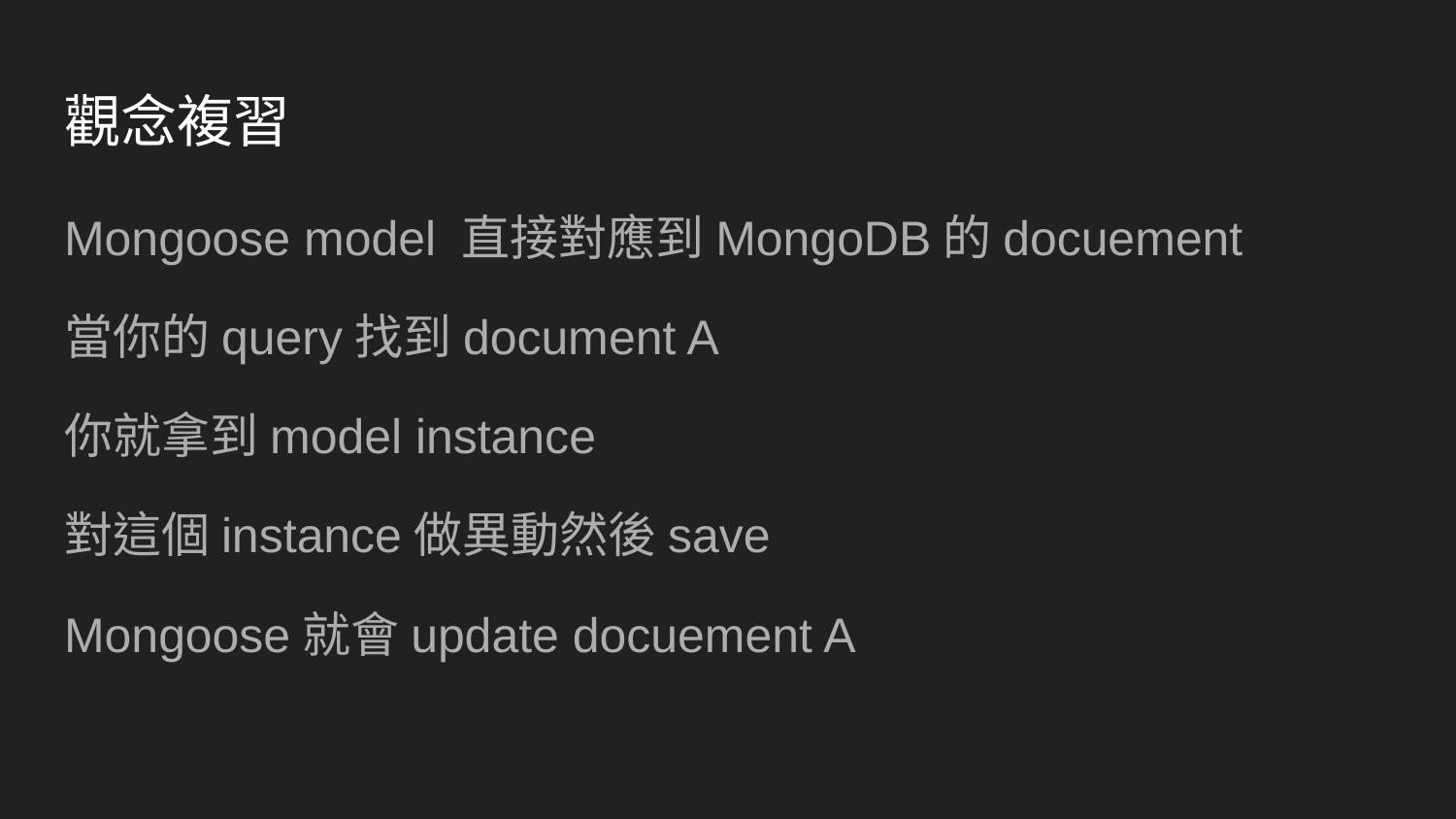

# 觀念複習
Mongoose model 直接對應到MongoDB的docuement
當你的query找到document A
你就拿到model instance
對這個instance做異動然後save
Mongoose就會update docuement A